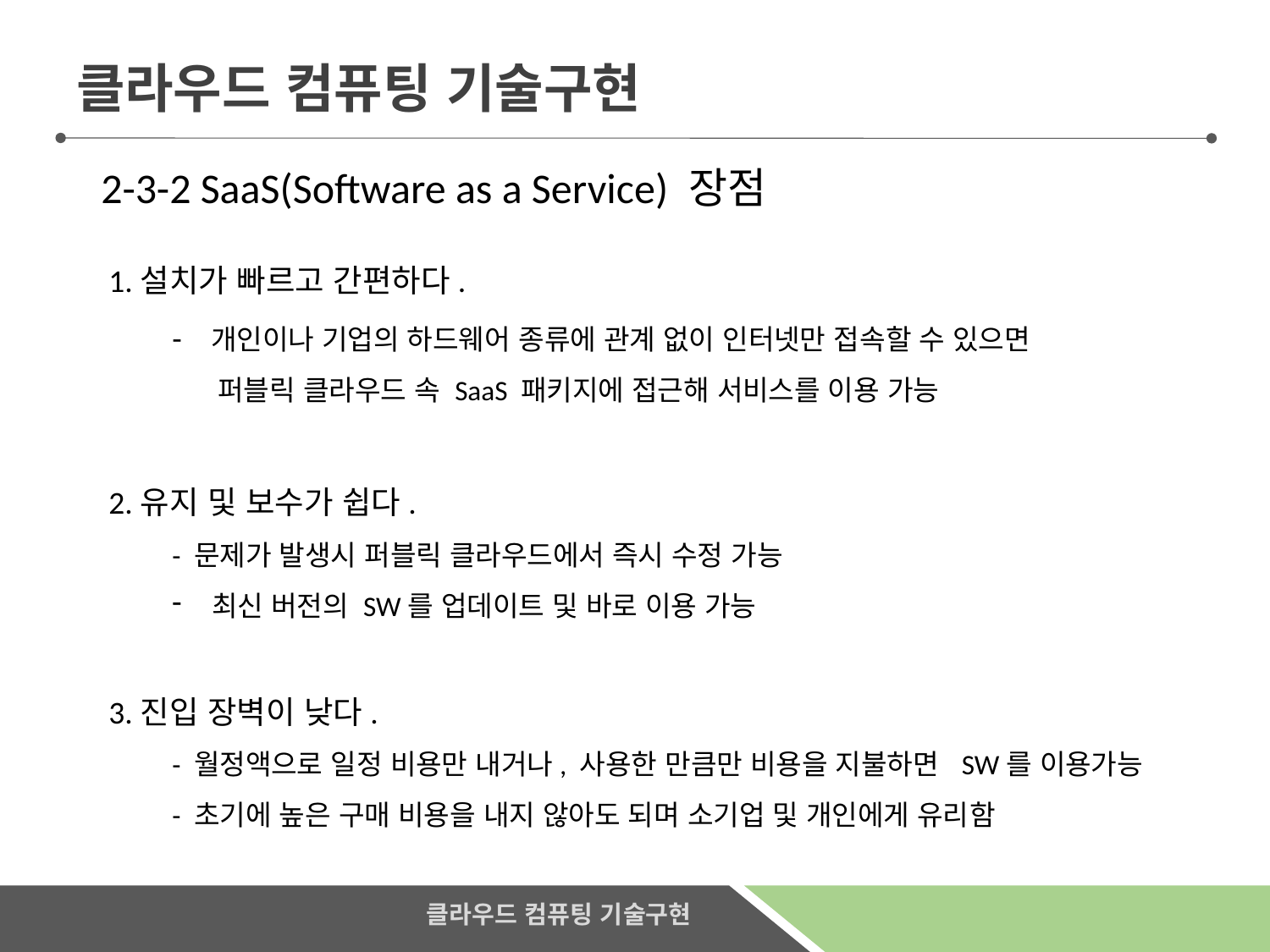

클라우드 컴퓨팅 기술구현
2-3-2 SaaS(Software as a Service) 장점
1.설치가 빠르고 간편하다.
-   개인이나 기업의 하드웨어 종류에 관계 없이 인터넷만 접속할 수 있으면
     퍼블릭 클라우드 속 SaaS 패키지에 접근해 서비스를 이용 가능

2.유지 및 보수가 쉽다.
- 문제가 발생시 퍼블릭 클라우드에서 즉시 수정 가능
최신 버전의 SW를 업데이트 및 바로 이용 가능

3.진입 장벽이 낮다.
- 월정액으로 일정 비용만 내거나, 사용한 만큼만 비용을 지불하면  SW를 이용가능
- 초기에 높은 구매 비용을 내지 않아도 되며 소기업 및 개인에게 유리함

클라우드 컴퓨팅 기술구현